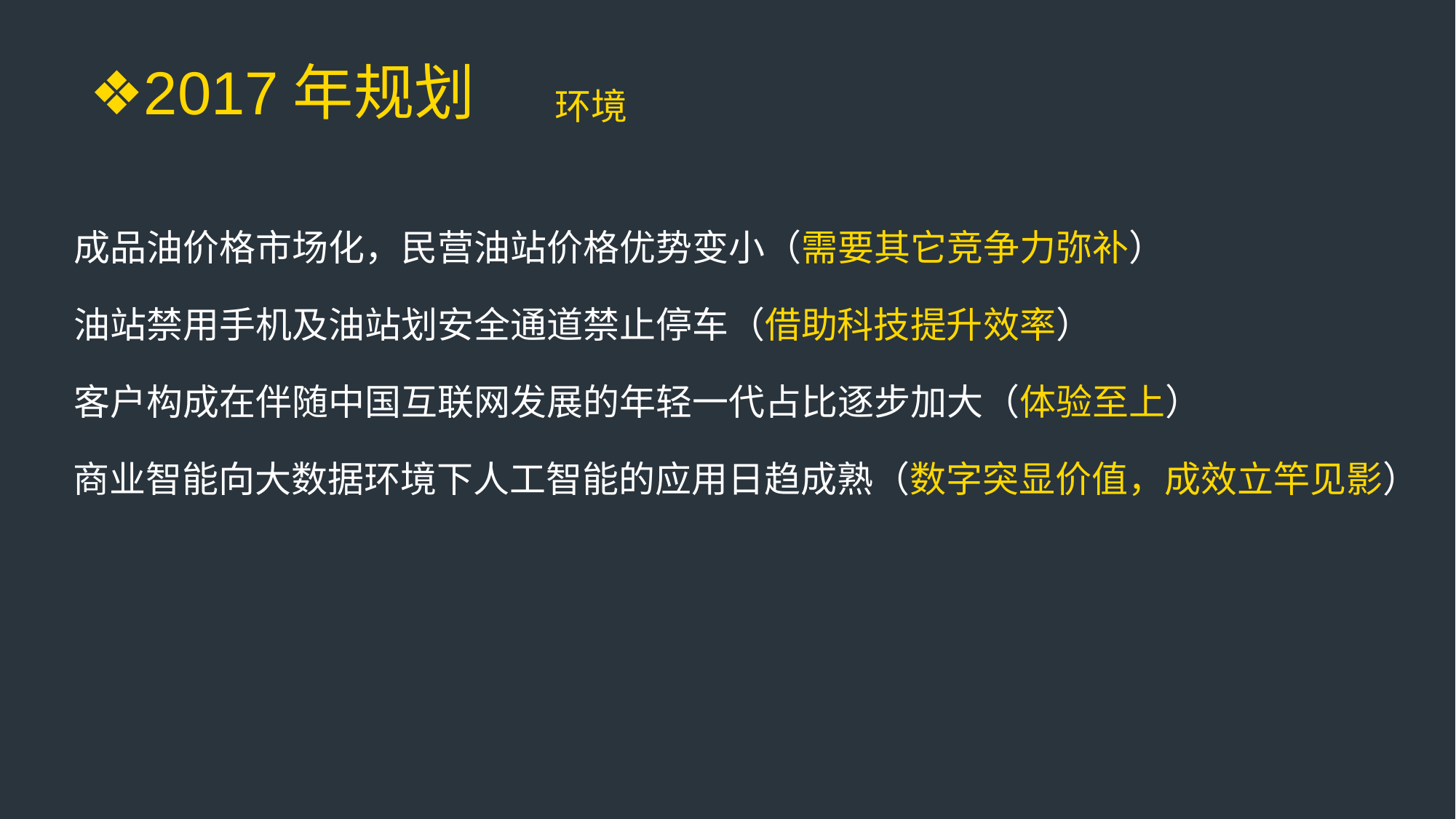

❖2017年规划
环境
成品油价格市场化，民营油站价格优势变小（需要其它竞争力弥补）
油站禁用手机及油站划安全通道禁止停车（借助科技提升效率）
客户构成在伴随中国互联网发展的年轻一代占比逐步加大（体验至上）
商业智能向大数据环境下人工智能的应用日趋成熟（数字突显价值，成效立竿见影）